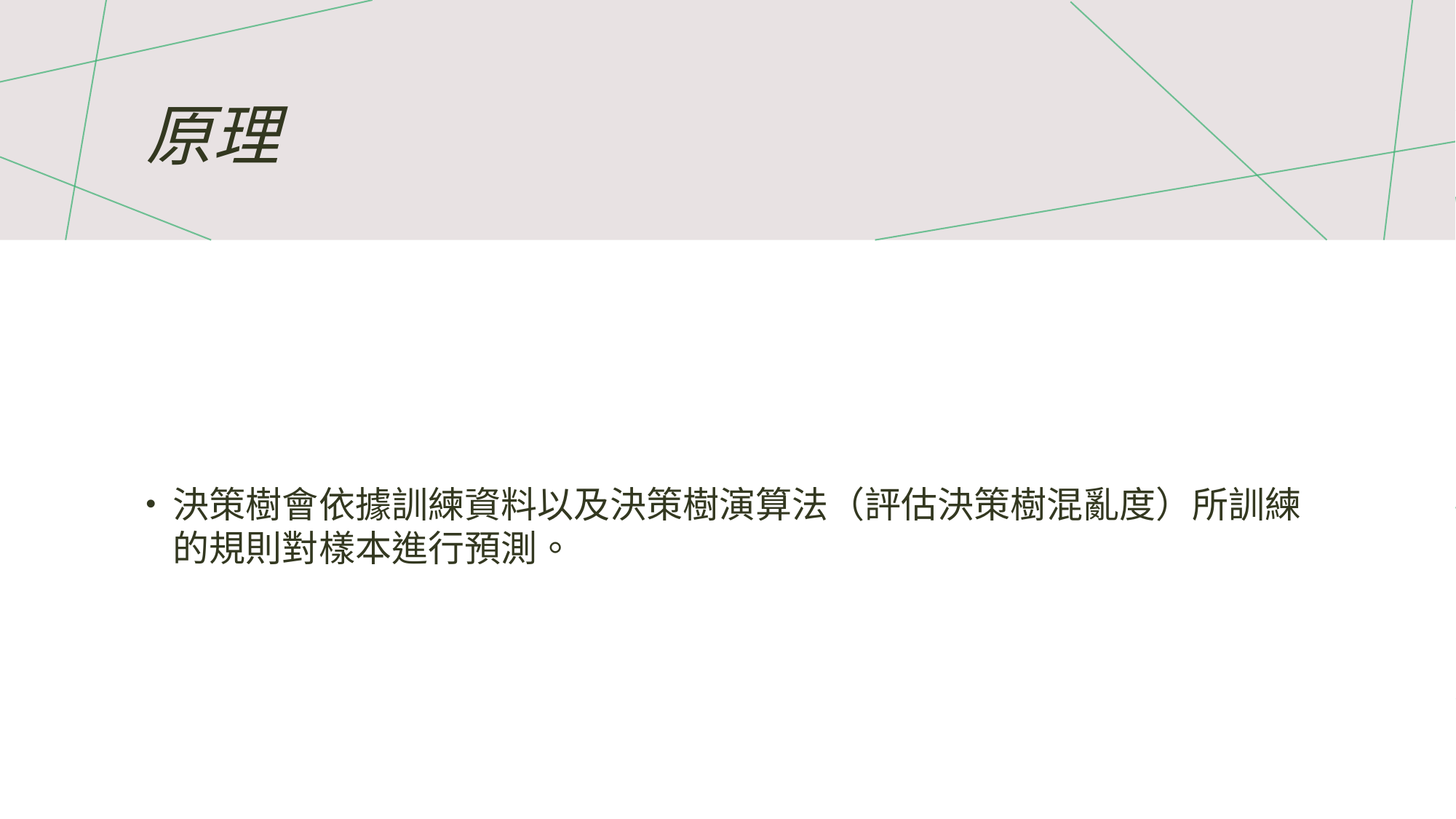

# 原理
決策樹會依據訓練資料以及決策樹演算法（評估決策樹混亂度）所訓練的規則對樣本進行預測。